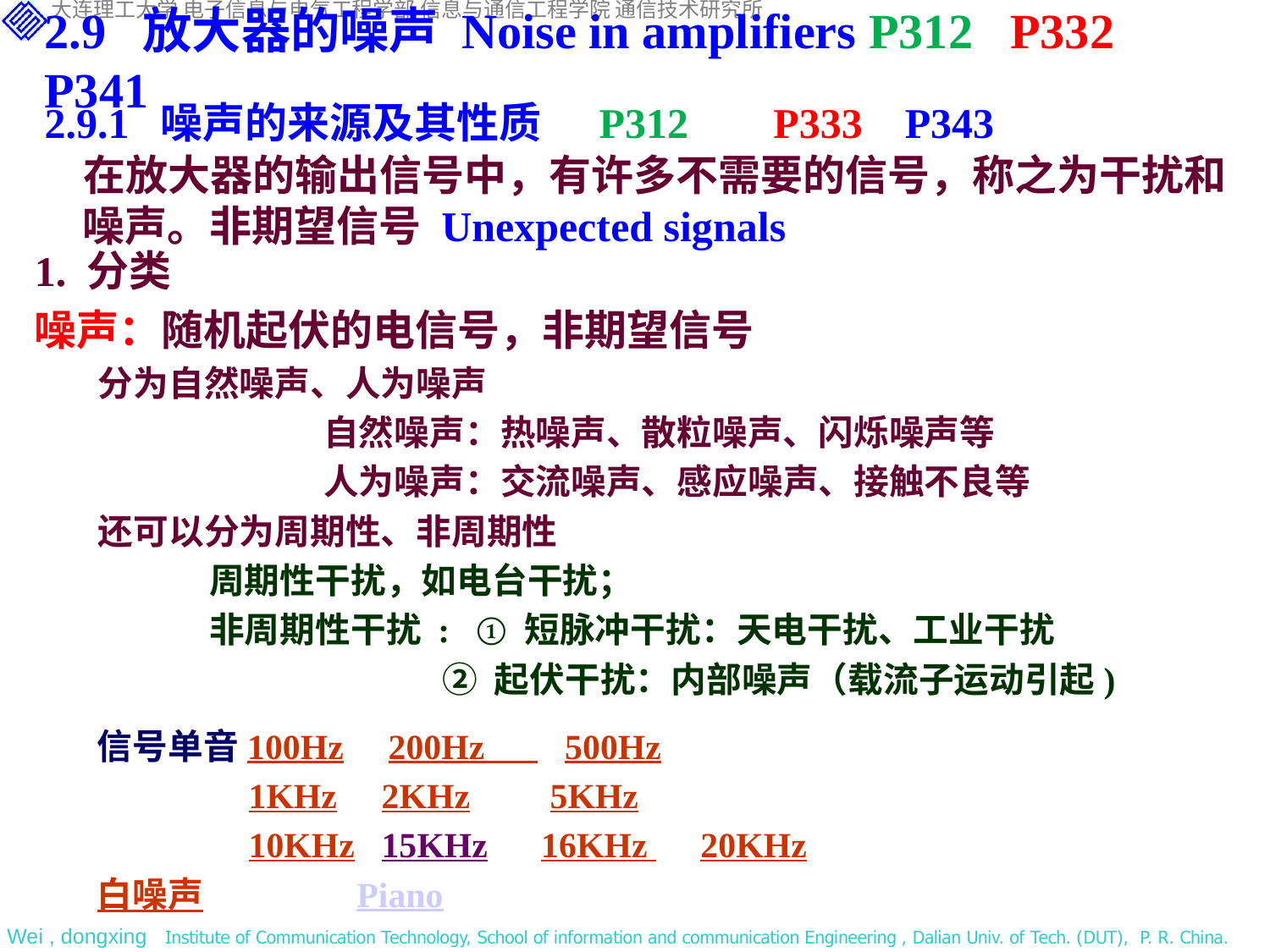

2.9  放大器的噪声 Noise in amplifiers P312   P332   P341
2.9.1  噪声的来源及其性质     P312        P333    P343
    在放大器的输出信号中，有许多不需要的信号，称之为干扰和噪声。非期望信号 Unexpected signals
1. 分类
噪声：随机起伏的电信号，非期望信号
分为自然噪声、人为噪声
                           自然噪声：热噪声、散粒噪声、闪烁噪声等
                           人为噪声：交流噪声、感应噪声、接触不良等
还可以分为周期性、非周期性
周期性干扰，如电台干扰；
非周期性干扰 :   ① 短脉冲干扰：天电干扰、工业干扰
                             ② 起伏干扰：内部噪声（载流子运动引起)

信号单音100Hz     200Hz         500Hz
                 1KHz     2KHz         5KHz
                 10KHz   15KHz      16KHz      20KHz
白噪声                  Piano